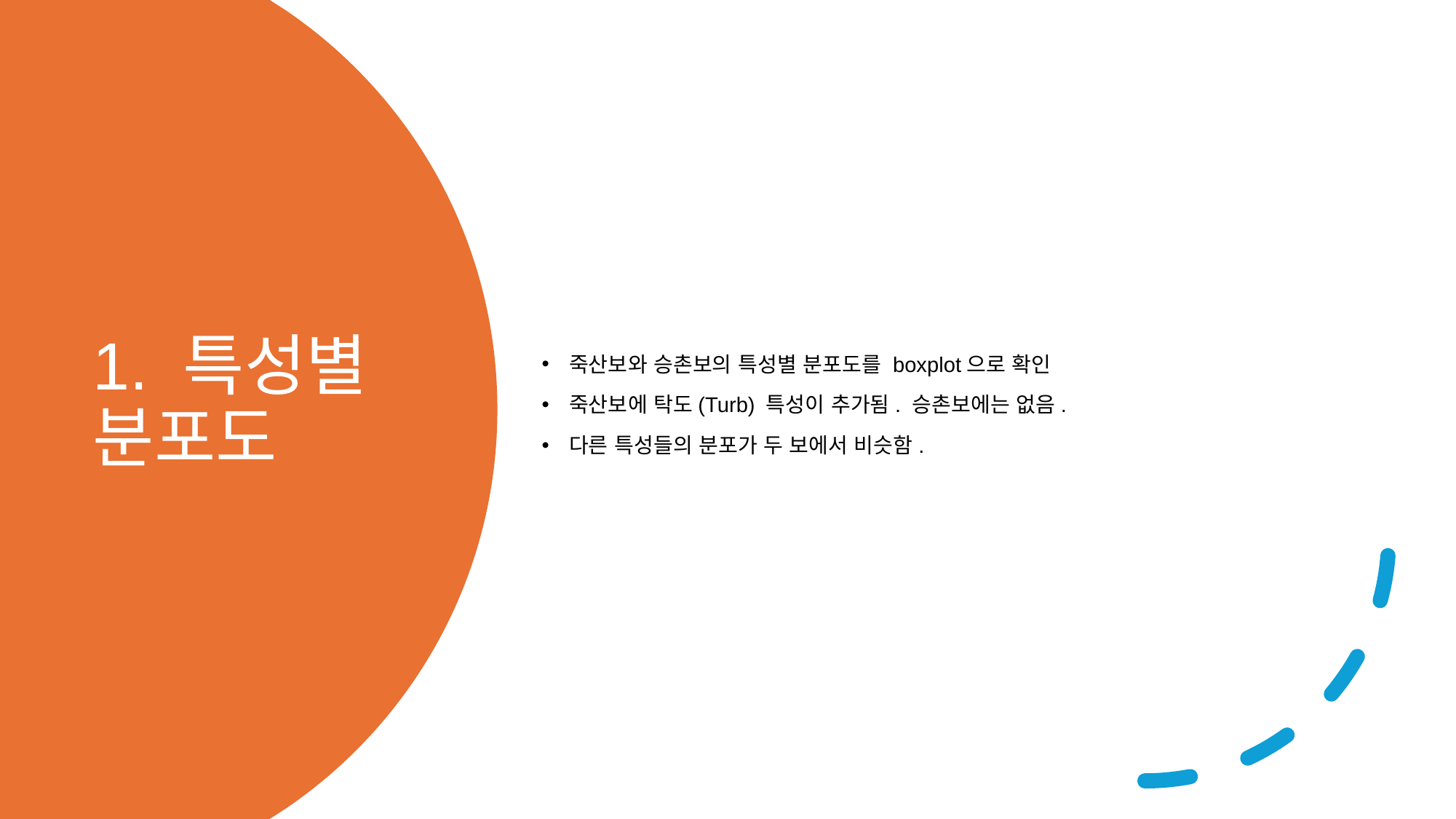

죽산보와 승촌보의 특성별 분포도를 boxplot으로 확인
죽산보에 탁도(Turb) 특성이 추가됨. 승촌보에는 없음.
다른 특성들의 분포가 두 보에서 비슷함.
# 1. 특성별 분포도